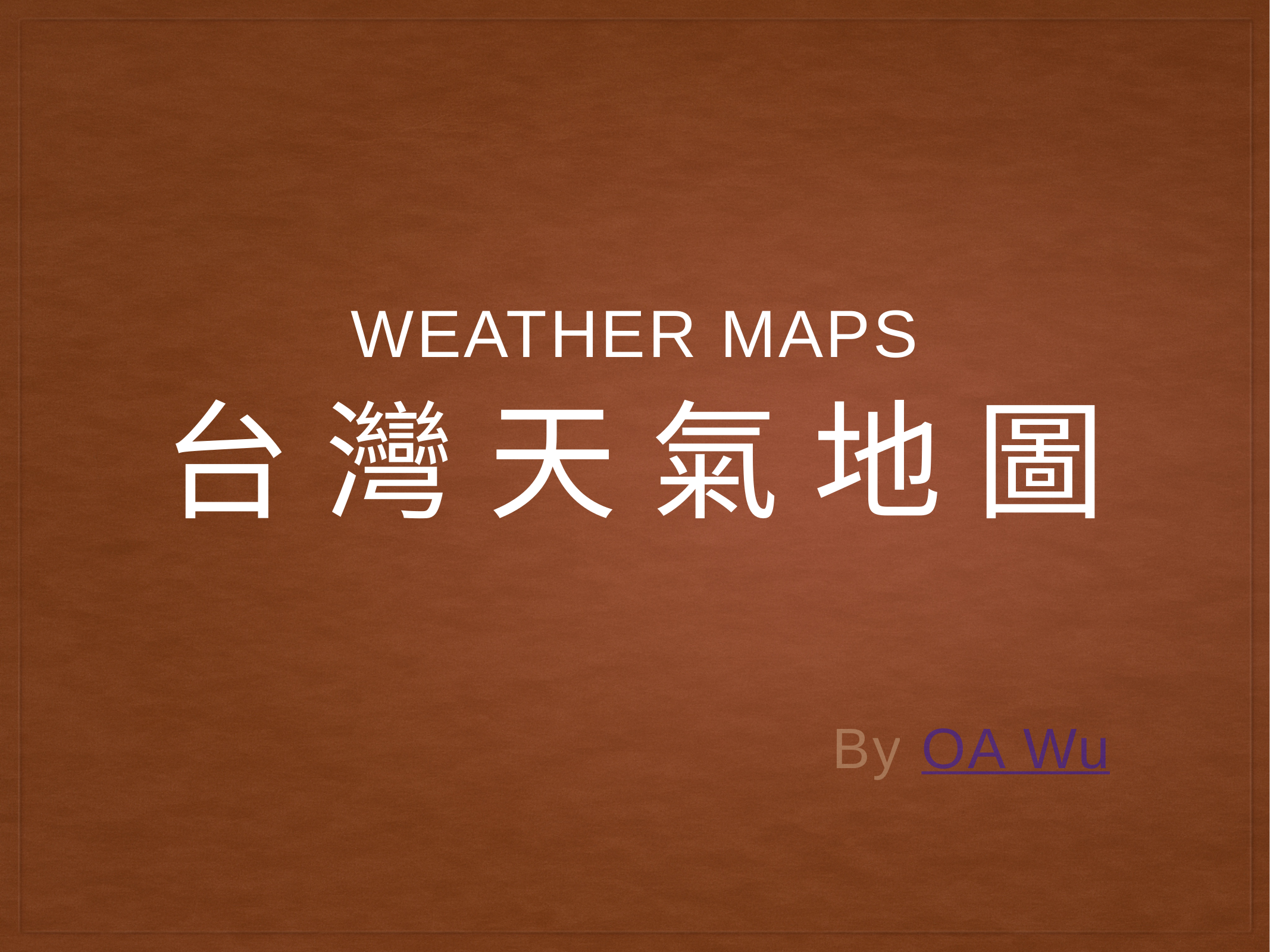

Weather maps
# 台 灣 天 氣 地 圖
By OA Wu